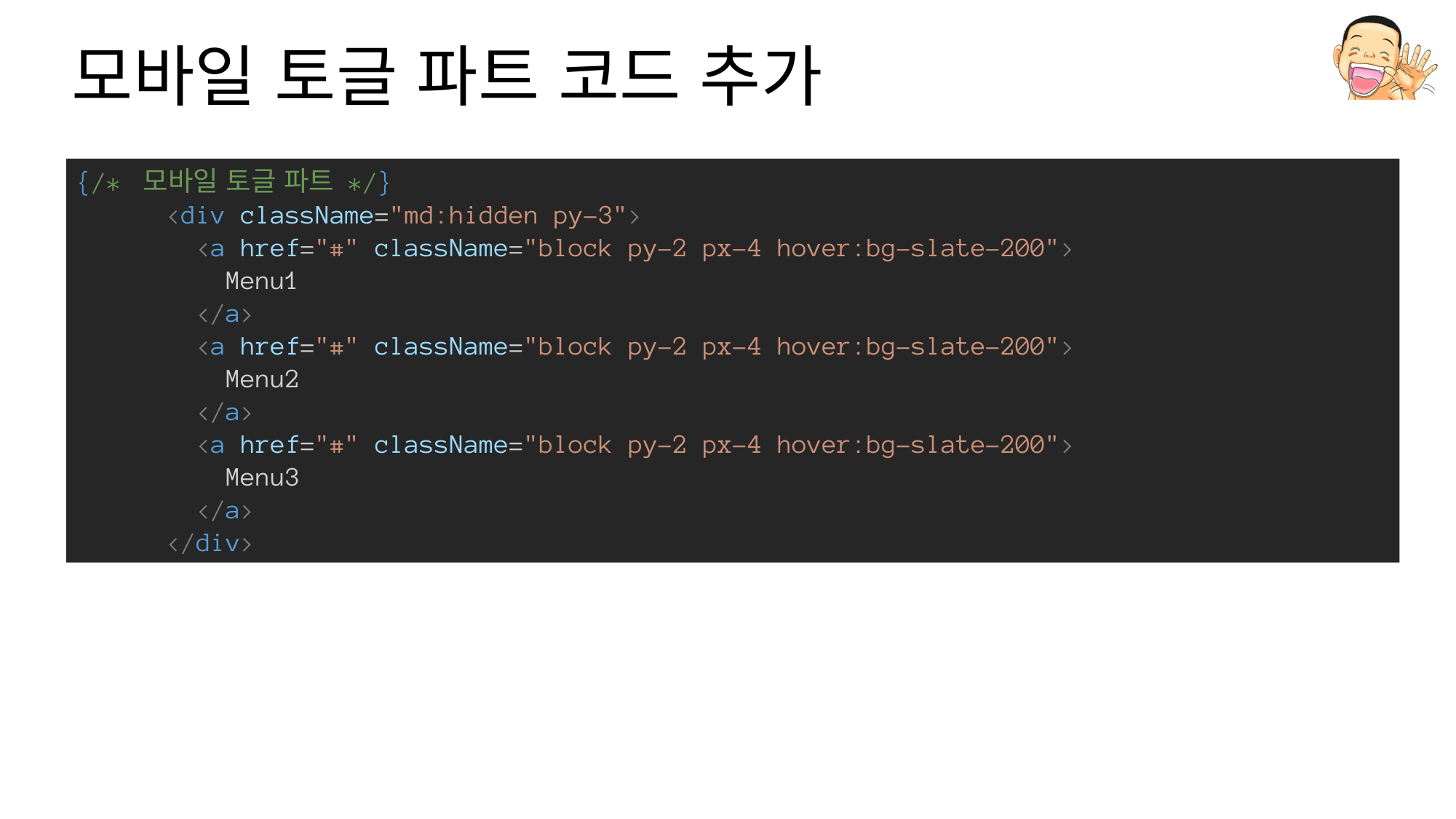

# 모바일 토글 파트 코드 추가
{/* 모바일 토글 파트 */}
      <div className="md:hidden py-3">
        <a href="#" className="block py-2 px-4 hover:bg-slate-200">
          Menu1
        </a>
        <a href="#" className="block py-2 px-4 hover:bg-slate-200">
          Menu2
        </a>
        <a href="#" className="block py-2 px-4 hover:bg-slate-200">
          Menu3
        </a>
      </div>